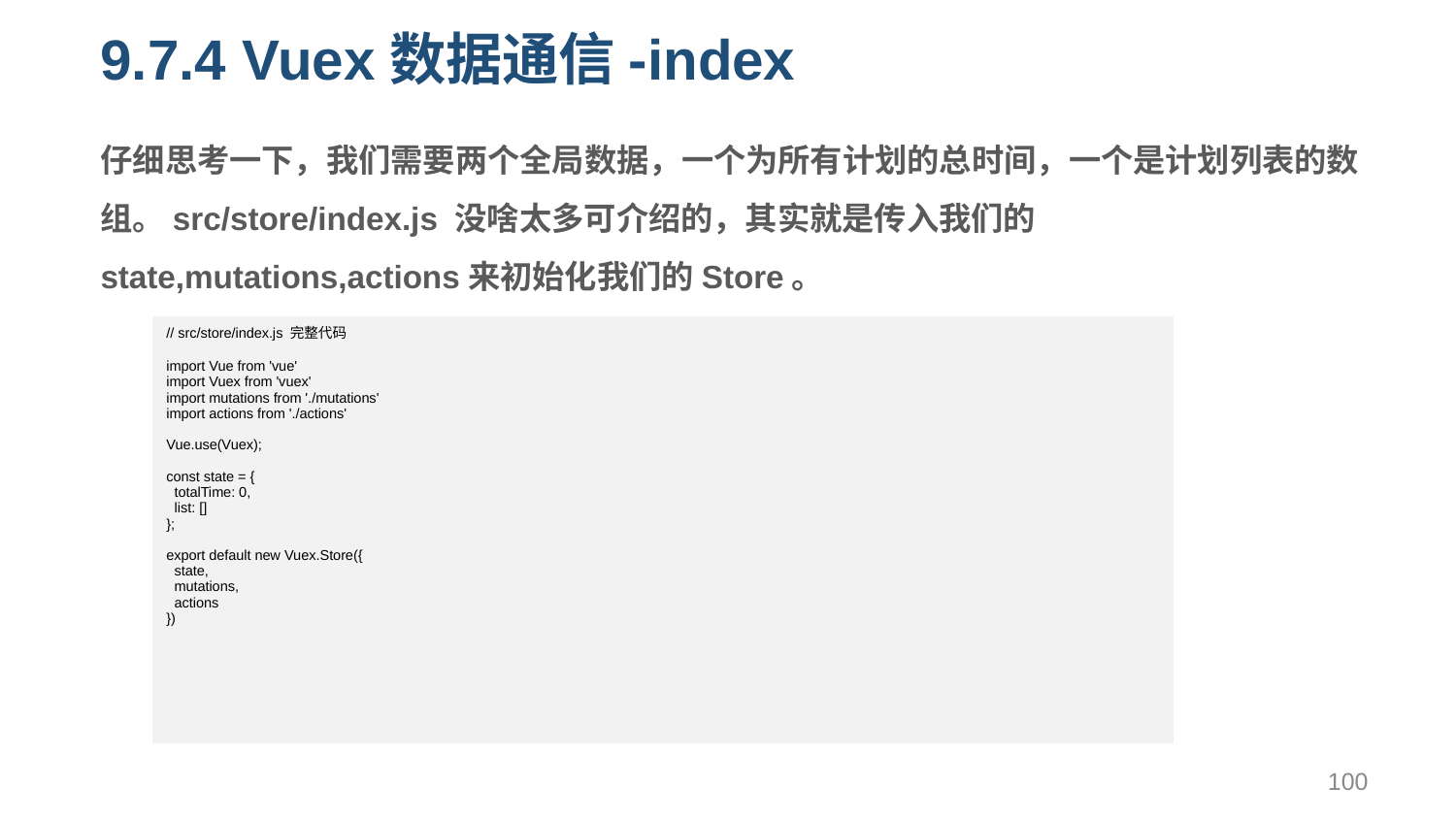

# 9.7.4 Vuex数据通信-index
仔细思考一下，我们需要两个全局数据，一个为所有计划的总时间，一个是计划列表的数组。src/store/index.js 没啥太多可介绍的，其实就是传入我们的state,mutations,actions来初始化我们的Store。
| // src/store/index.js 完整代码 import Vue from 'vue' import Vuex from 'vuex' import mutations from './mutations' import actions from './actions' Vue.use(Vuex); const state = { totalTime: 0, list: [] }; export default new Vuex.Store({ state, mutations, actions }) |
| --- |
100